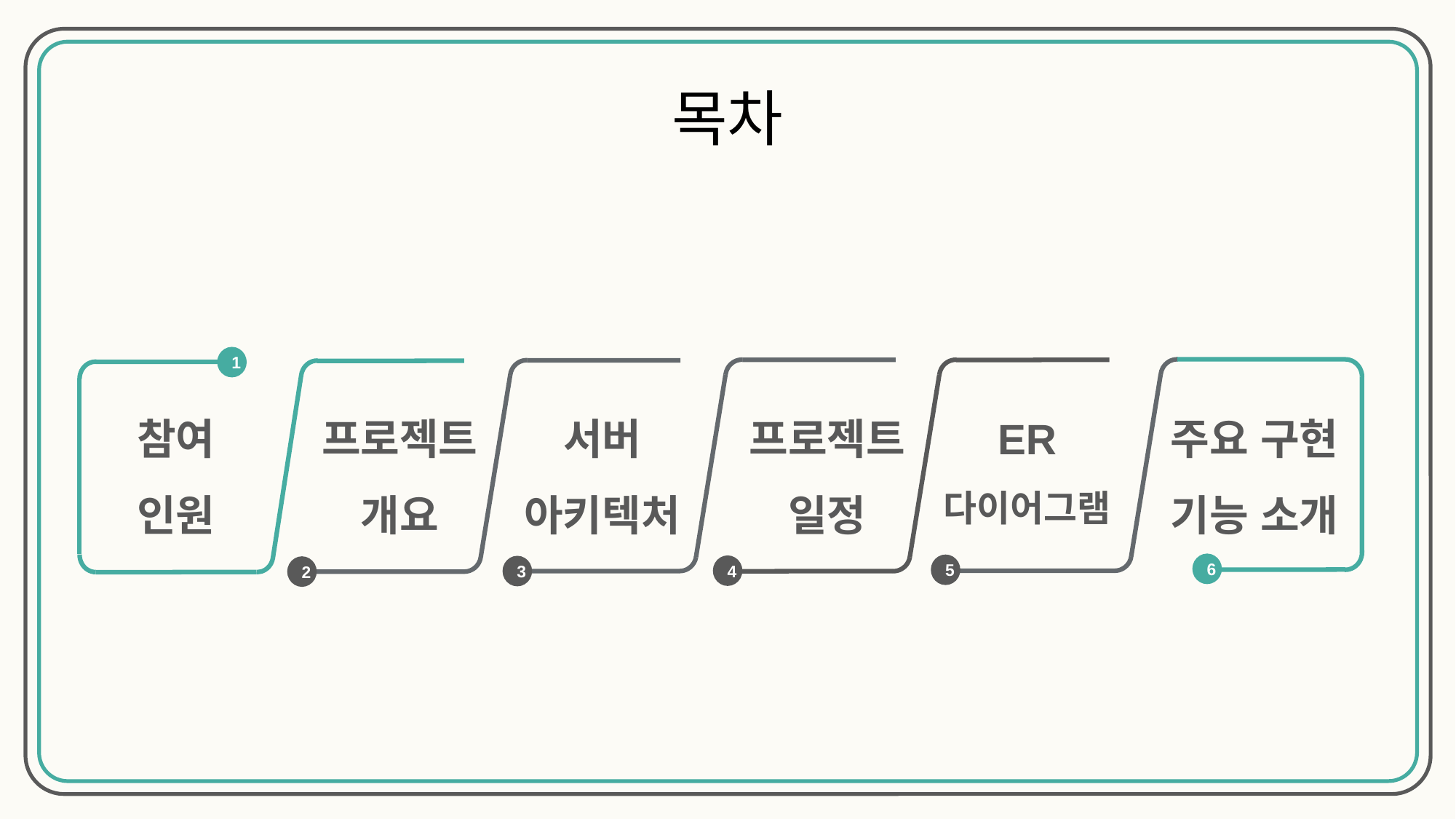

목차
1

참여
인원
프로젝트 개요
서버
아키텍처
프로젝트
일정
ER
다이어그램
주요 구현
기능 소개
6
5
4
3
2